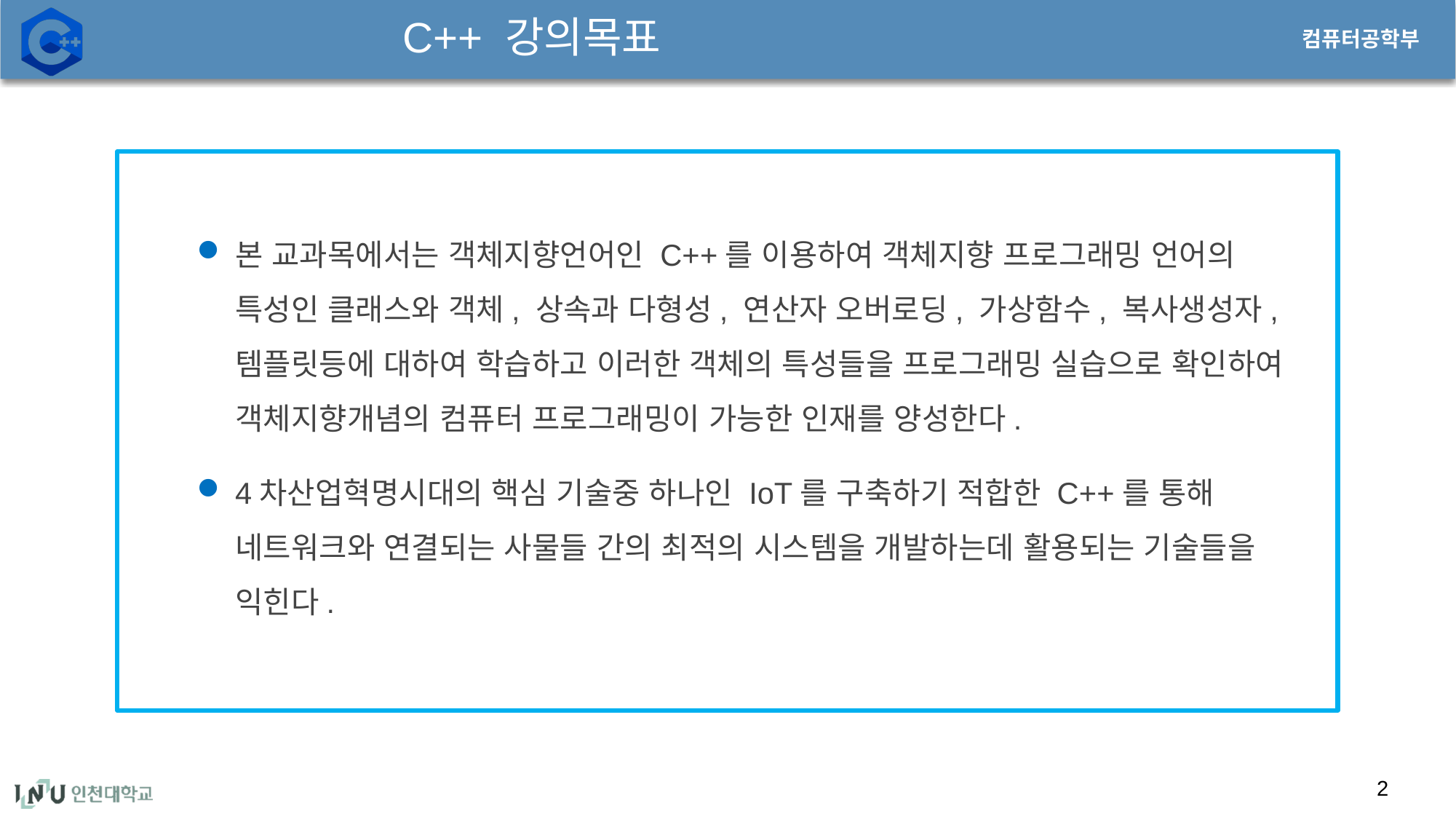

# C++ 강의목표

본 교과목에서는 객체지향언어인 C++를 이용하여 객체지향 프로그래밍 언어의 특성인 클래스와 객체, 상속과 다형성, 연산자 오버로딩, 가상함수, 복사생성자, 템플릿등에 대하여 학습하고 이러한 객체의 특성들을 프로그래밍 실습으로 확인하여 객체지향개념의 컴퓨터 프로그래밍이 가능한 인재를 양성한다.
4차산업혁명시대의 핵심 기술중 하나인 IoT를 구축하기 적합한 C++를 통해 네트워크와 연결되는 사물들 간의 최적의 시스템을 개발하는데 활용되는 기술들을 익힌다.